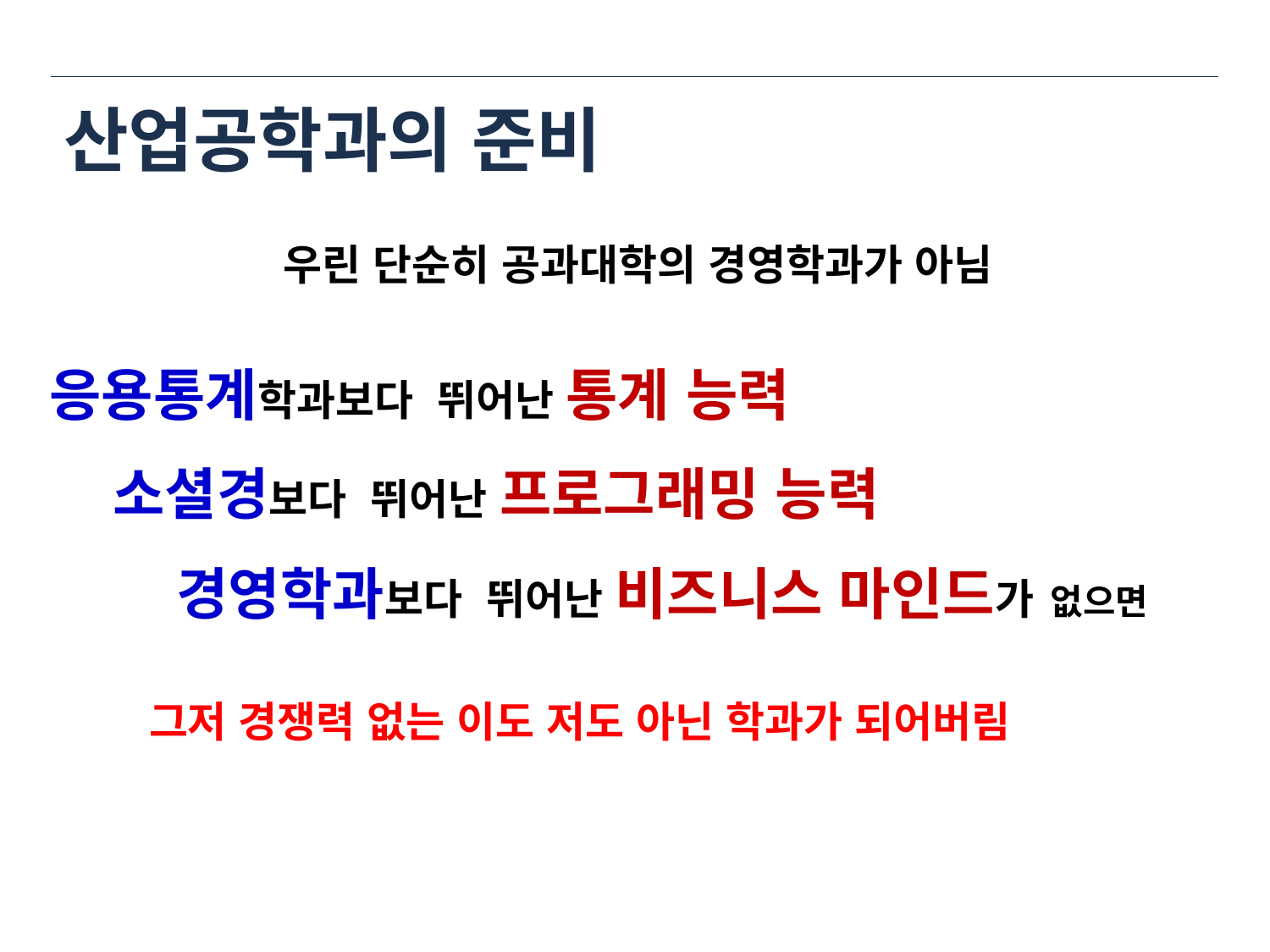

# 산업공학과의 준비
우린 단순히 공과대학의 경영학과가 아님
응용통계학과보다  뛰어난 통계 능력
소셜경보다  뛰어난 프로그래밍 능력
경영학과보다  뛰어난 비즈니스 마인드가 없으면
그저 경쟁력 없는 이도 저도 아닌 학과가 되어버림